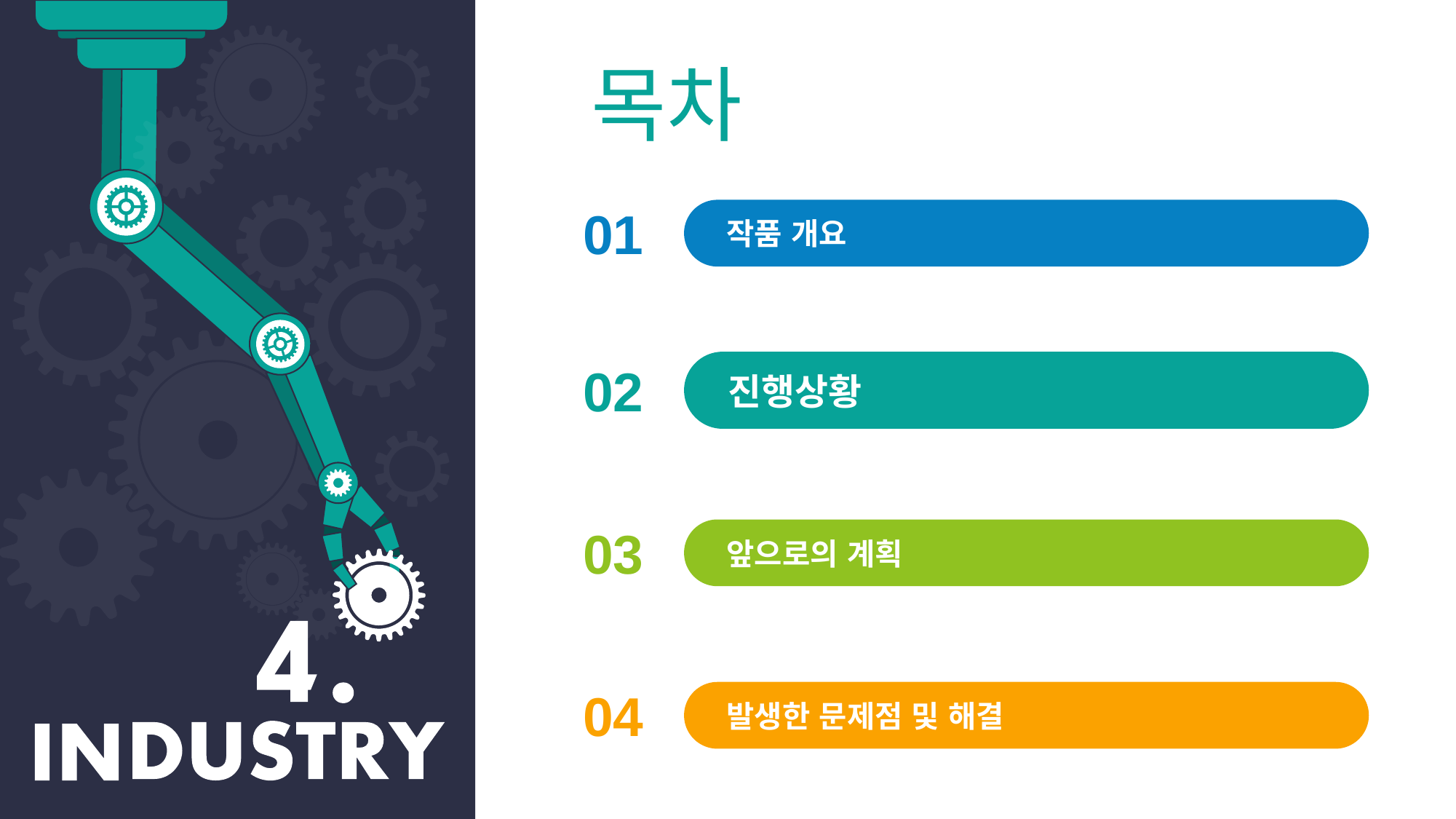

목차
01
작품 개요
02
진행상황
03
앞으로의 계획
04
발생한 문제점 및 해결